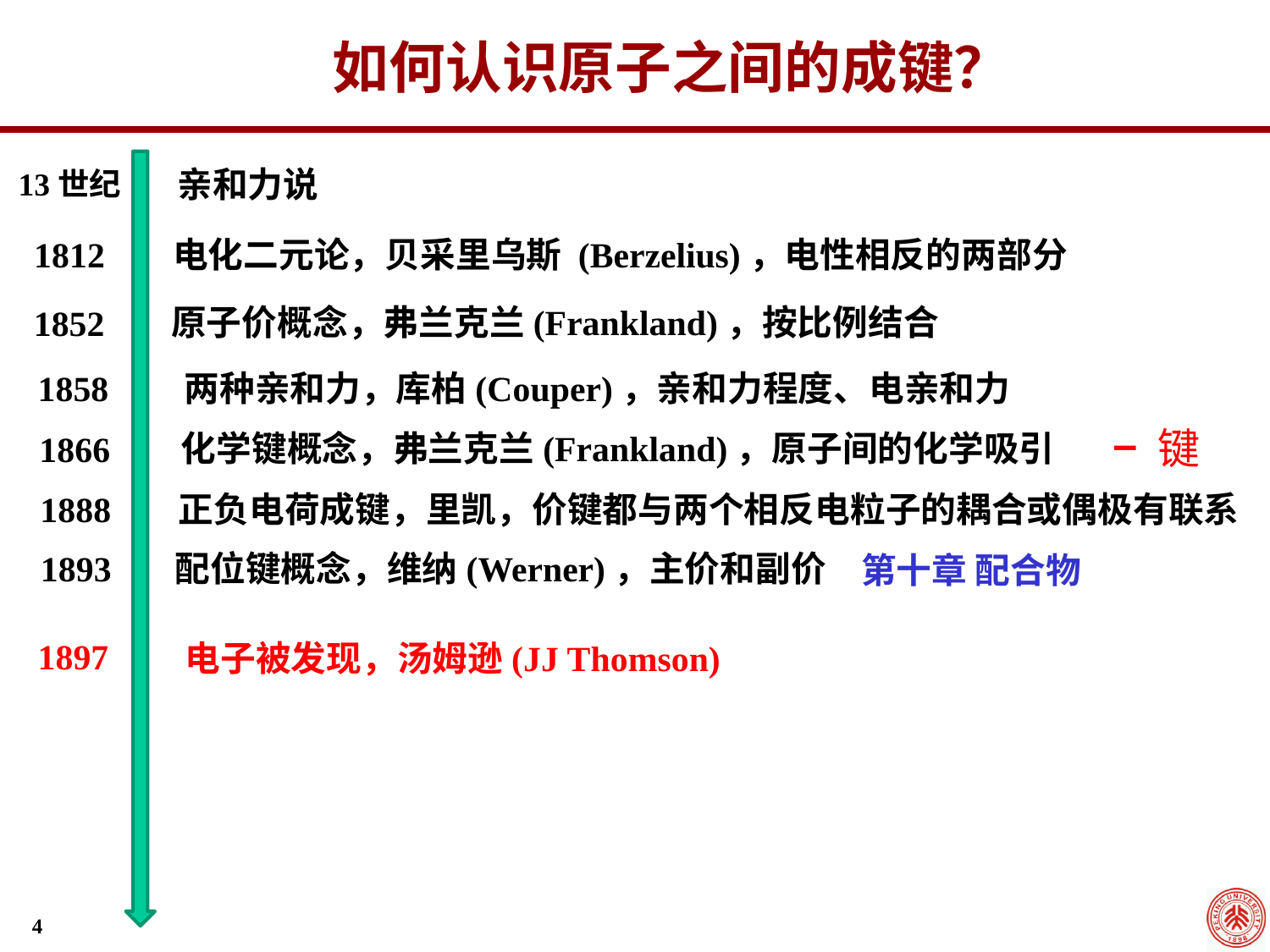

如何认识原子之间的成键？

亲和力说
13世纪
电化二元论，贝采里乌斯 (Berzelius)，电性相反的两部分
1812
原子价概念，弗兰克兰(Frankland)，按比例结合
1852
两种亲和力，库柏(Couper)，亲和力程度、电亲和力
1858
− 键
化学键概念，弗兰克兰(Frankland)，原子间的化学吸引
1866
正负电荷成键，里凯，价键都与两个相反电粒子的耦合或偶极有联系
1888
配位键概念，维纳(Werner)，主价和副价
1893
第十章 配合物
1897
电子被发现，汤姆逊(JJ Thomson)
4